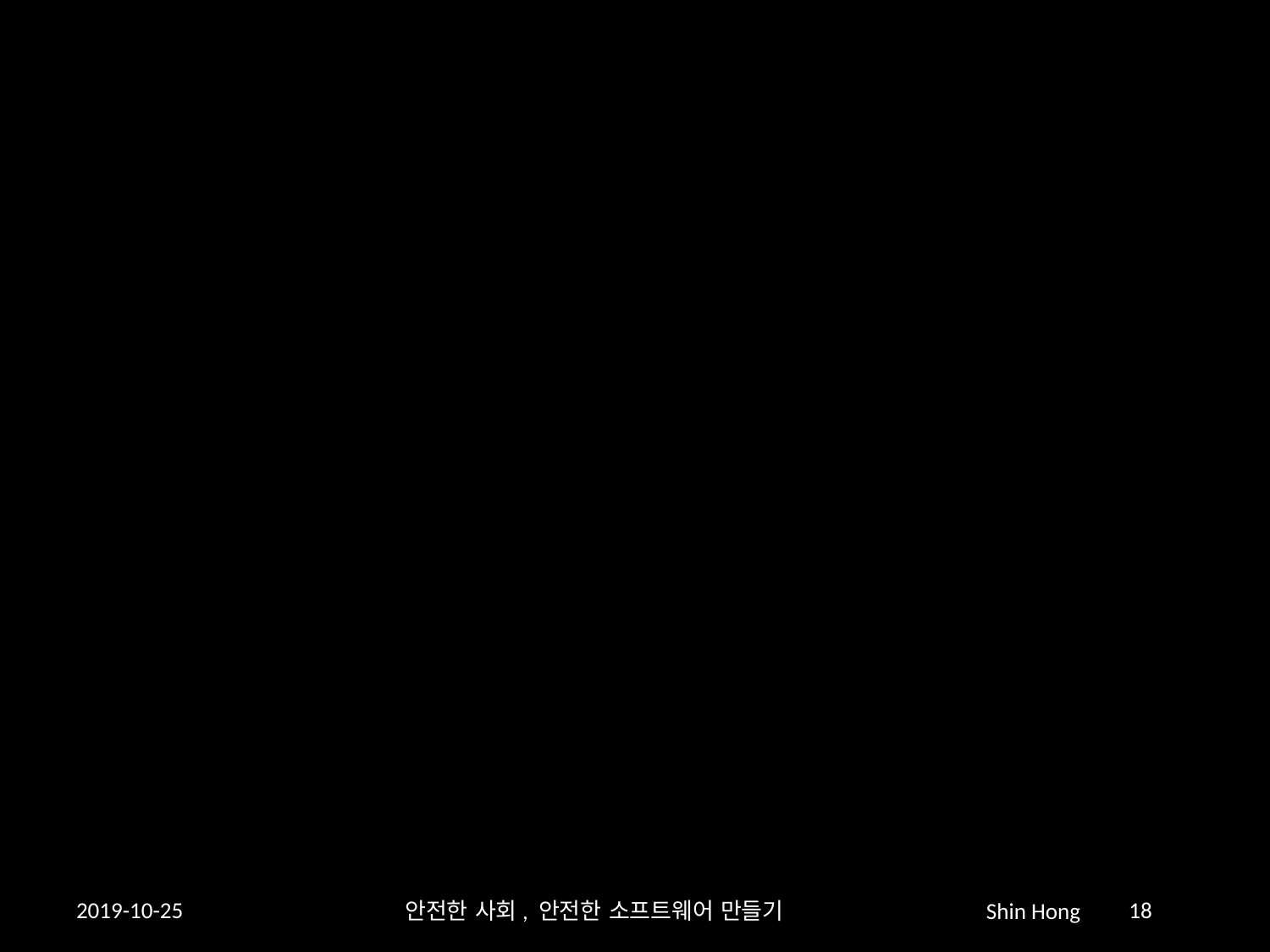

#

안전한 사회, 안전한 소프트웨어 만들기
18
2019-10-25